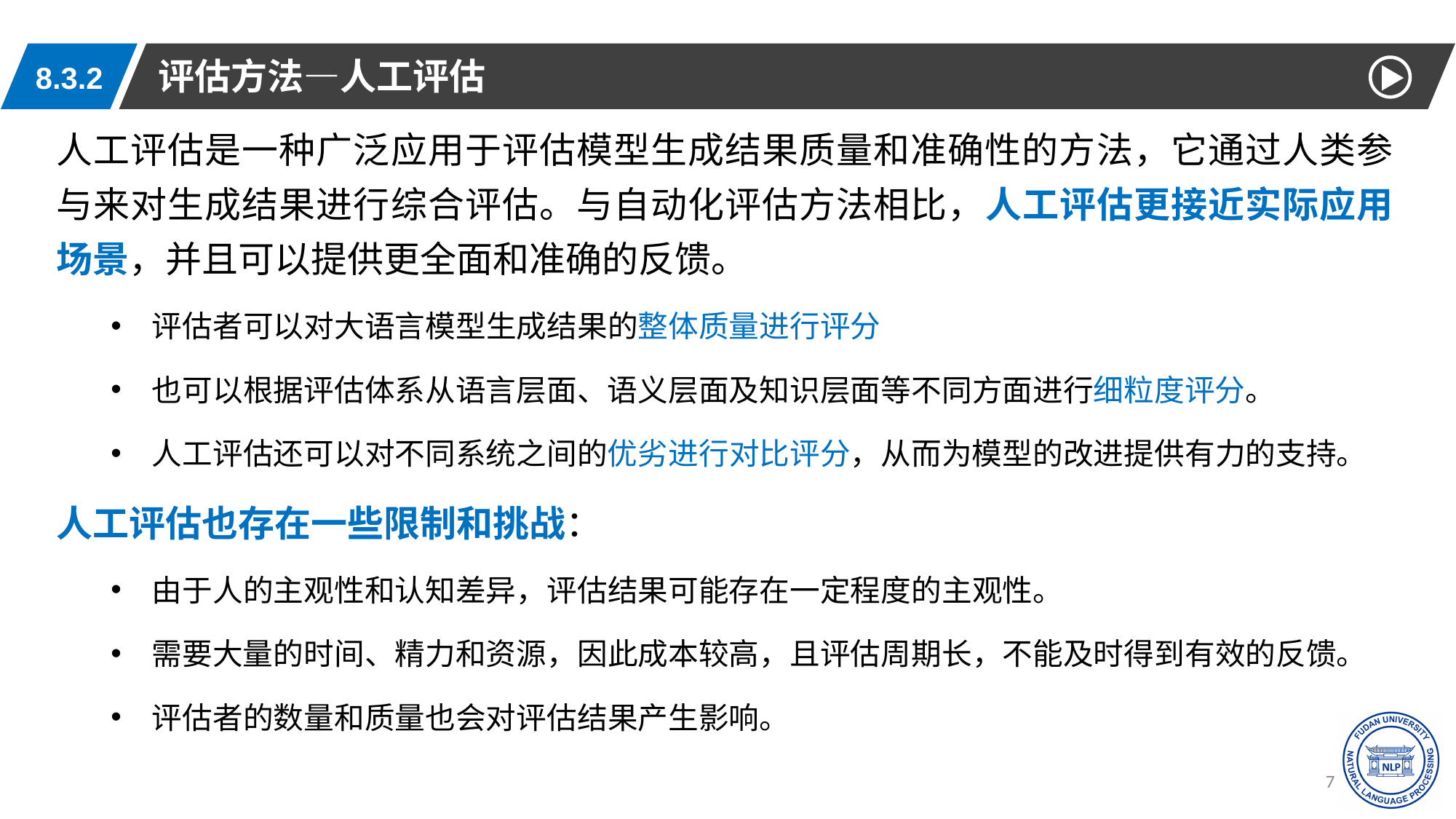

评估方法—人工评估
8.3.2

人工评估是一种广泛应用于评估模型生成结果质量和准确性的方法，它通过人类参与来对生成结果进行综合评估。与自动化评估方法相比，人工评估更接近实际应用场景，并且可以提供更全面和准确的反馈。
评估者可以对大语言模型生成结果的整体质量进行评分
也可以根据评估体系从语言层面、语义层面及知识层面等不同方面进行细粒度评分。
人工评估还可以对不同系统之间的优劣进行对比评分，从而为模型的改进提供有力的支持。
人工评估也存在一些限制和挑战：
由于人的主观性和认知差异，评估结果可能存在一定程度的主观性。
需要大量的时间、精力和资源，因此成本较高，且评估周期长，不能及时得到有效的反馈。
评估者的数量和质量也会对评估结果产生影响。
75